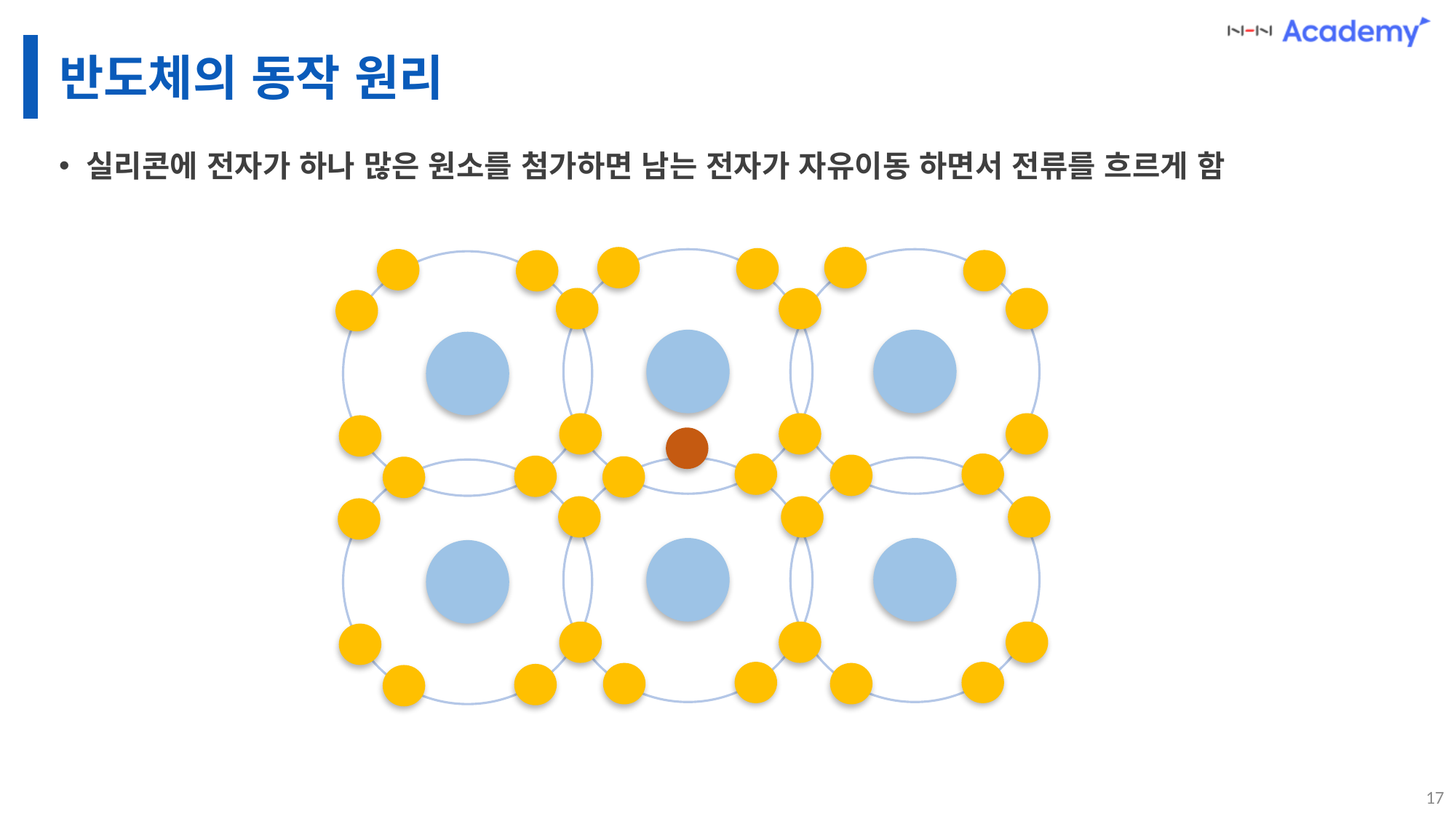

# 반도체의 동작 원리
실리콘에 전자가 하나 많은 원소를 첨가하면 남는 전자가 자유이동 하면서 전류를 흐르게 함

17